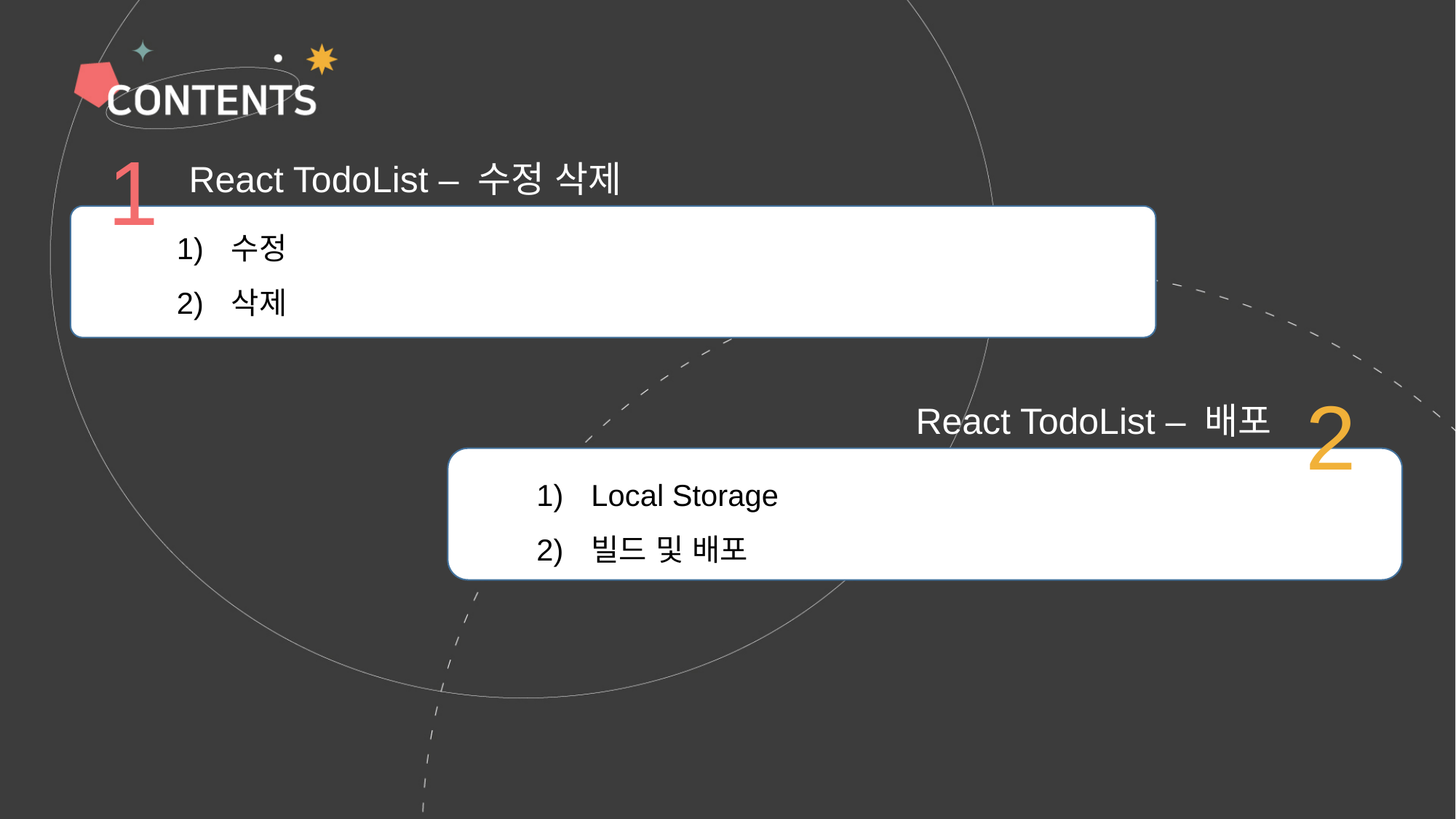

1
React TodoList – 수정 삭제
수정
삭제

2
React TodoList – 배포

Local Storage
빌드 및 배포